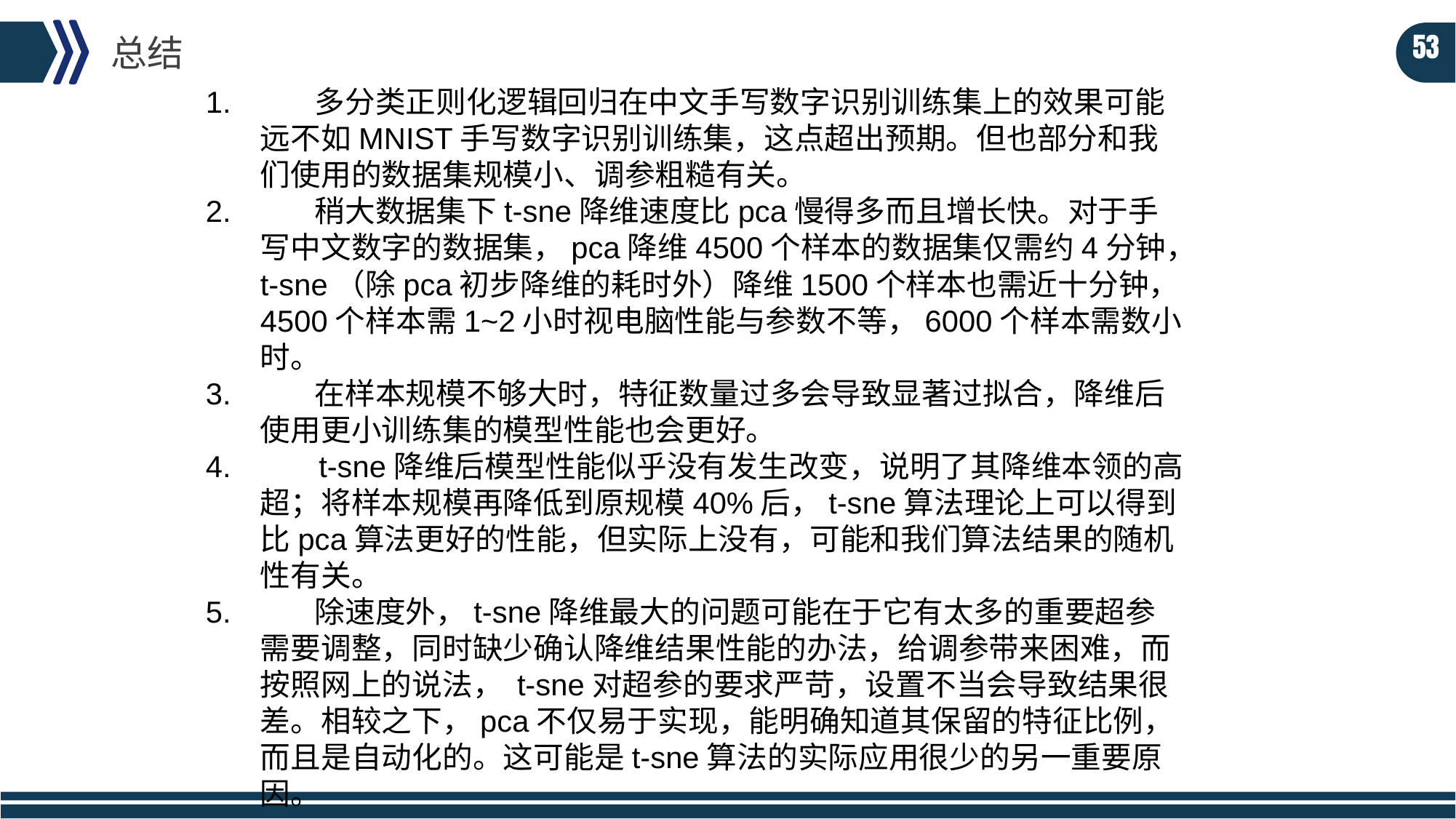

总结
53
       多分类正则化逻辑回归在中文手写数字识别训练集上的效果可能远不如MNIST手写数字识别训练集，这点超出预期。但也部分和我们使用的数据集规模小、调参粗糙有关。
       稍大数据集下t-sne降维速度比pca慢得多而且增长快。对于手写中文数字的数据集，pca降维4500个样本的数据集仅需约4分钟，t-sne（除pca初步降维的耗时外）降维1500个样本也需近十分钟，4500个样本需1~2小时视电脑性能与参数不等，6000个样本需数小时。
       在样本规模不够大时，特征数量过多会导致显著过拟合，降维后使用更小训练集的模型性能也会更好。
       t-sne降维后模型性能似乎没有发生改变，说明了其降维本领的高超；将样本规模再降低到原规模40%后，t-sne算法理论上可以得到比pca算法更好的性能，但实际上没有，可能和我们算法结果的随机性有关。
       除速度外，t-sne降维最大的问题可能在于它有太多的重要超参需要调整，同时缺少确认降维结果性能的办法，给调参带来困难，而按照网上的说法， t-sne对超参的要求严苛，设置不当会导致结果很差。相较之下，pca不仅易于实现，能明确知道其保留的特征比例，而且是自动化的。这可能是t-sne算法的实际应用很少的另一重要原因。

延时符